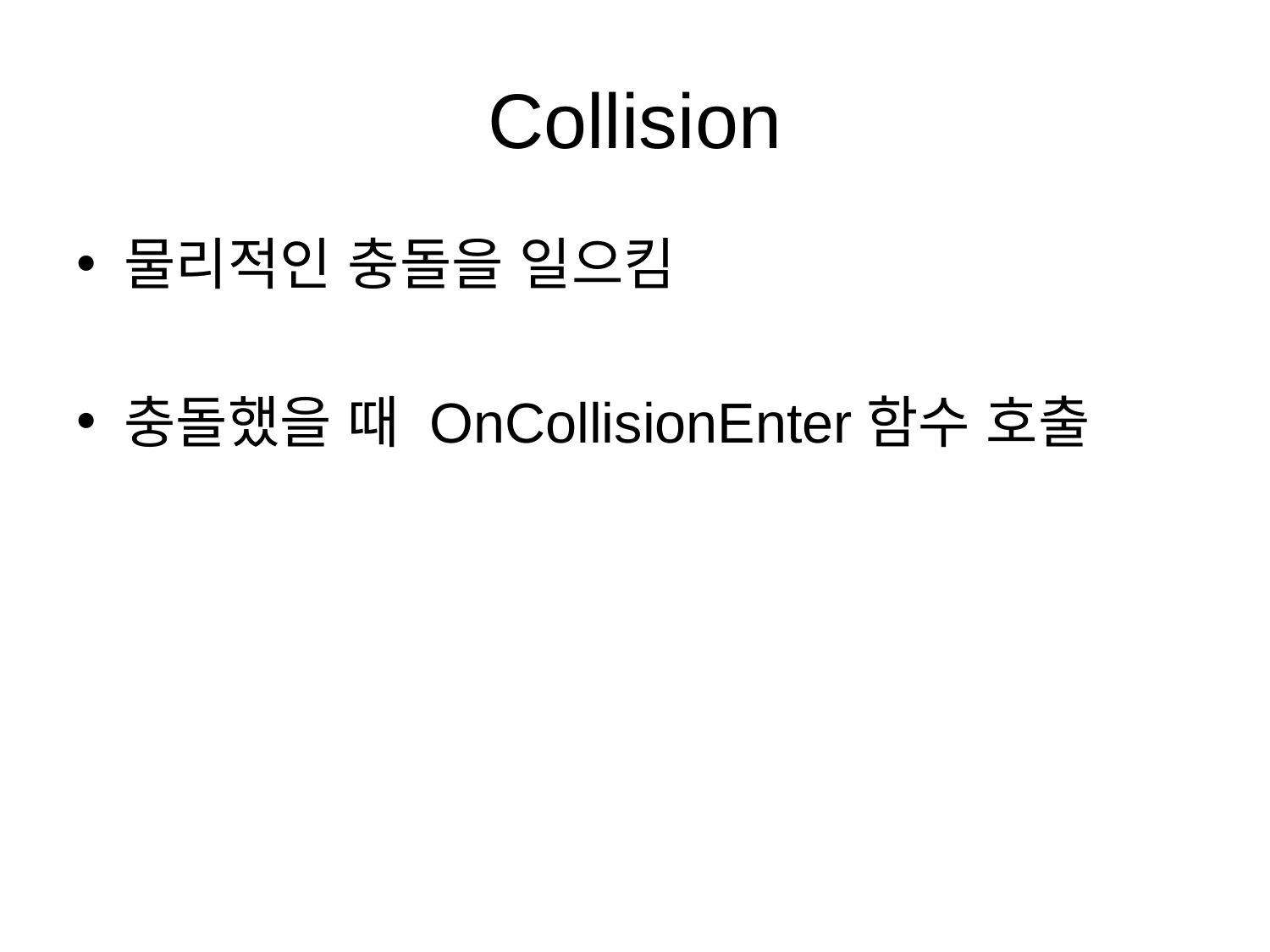

# Collision
물리적인 충돌을 일으킴

충돌했을 때 OnCollisionEnter함수 호출